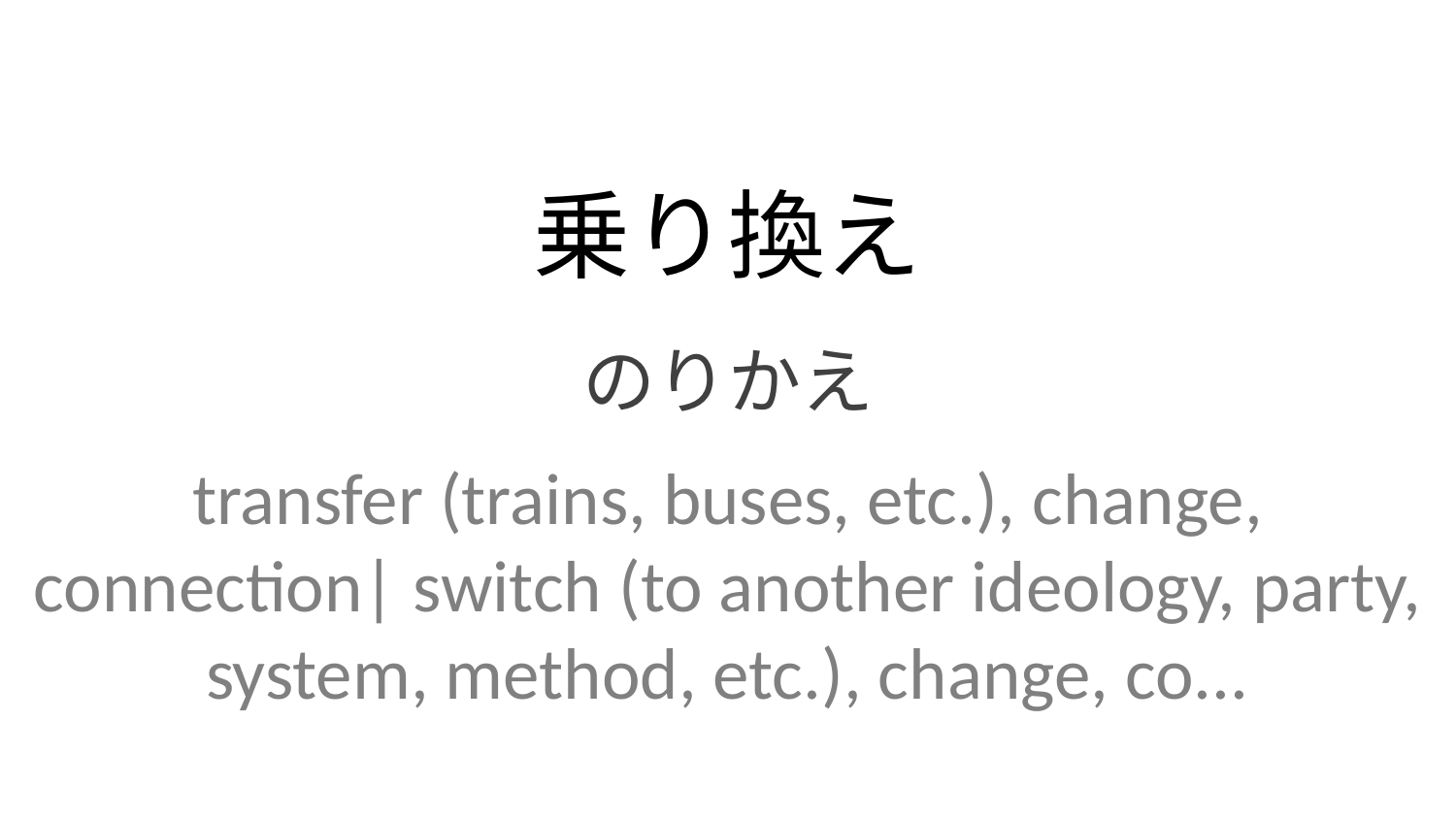

乗り換え

のりかえ
transfer (trains, buses, etc.), change, connection| switch (to another ideology, party, system, method, etc.), change, co...